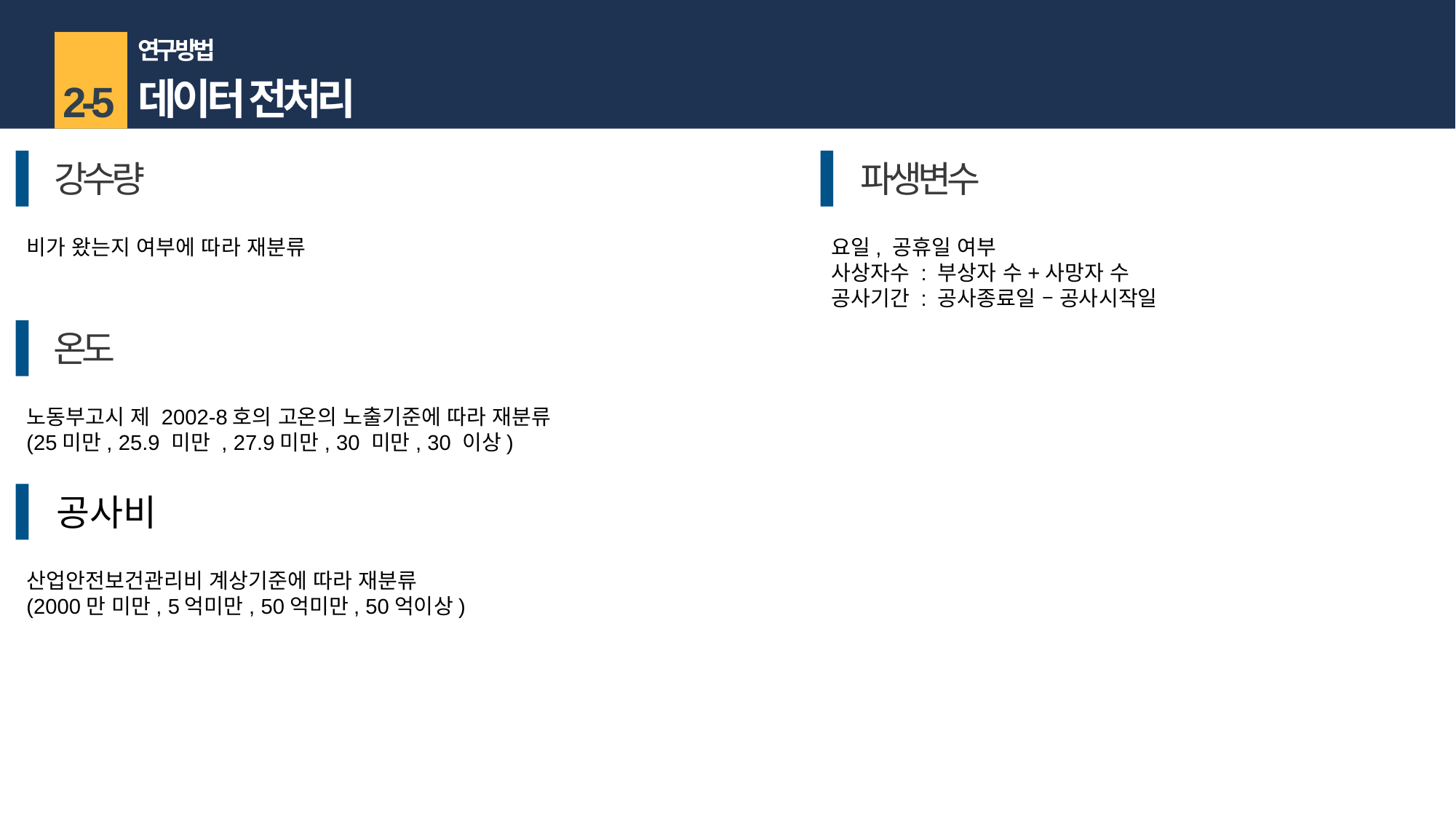

연구 방법

데이터 전처리
2-5

강수량
파생변수
비가 왔는지 여부에 따라 재분류
요일, 공휴일 여부
사상자수 : 부상자 수+사망자 수
공사기간 : 공사종료일 – 공사시작일

온도
노동부고시 제 2002-8호의 고온의 노출기준에 따라 재분류
(25미만, 25.9 미만 , 27.9미만, 30 미만, 30 이상)

공사비
산업안전보건관리비 계상기준에 따라 재분류
(2000만 미만, 5억미만, 50억미만, 50억이상)